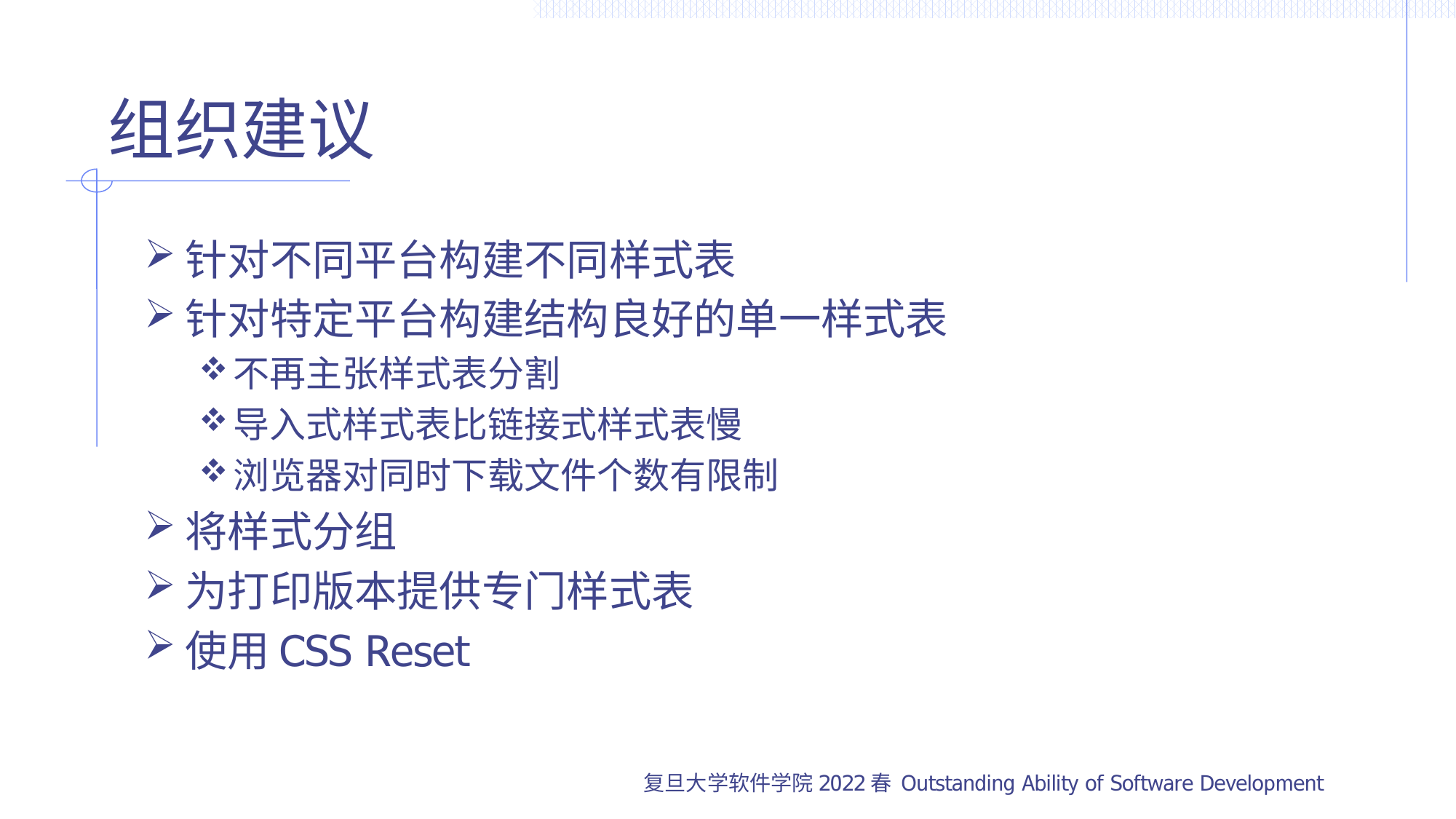

# 组织建议
针对不同平台构建不同样式表
针对特定平台构建结构良好的单一样式表
不再主张样式表分割
导入式样式表比链接式样式表慢
浏览器对同时下载文件个数有限制
将样式分组
为打印版本提供专门样式表
使用CSS Reset